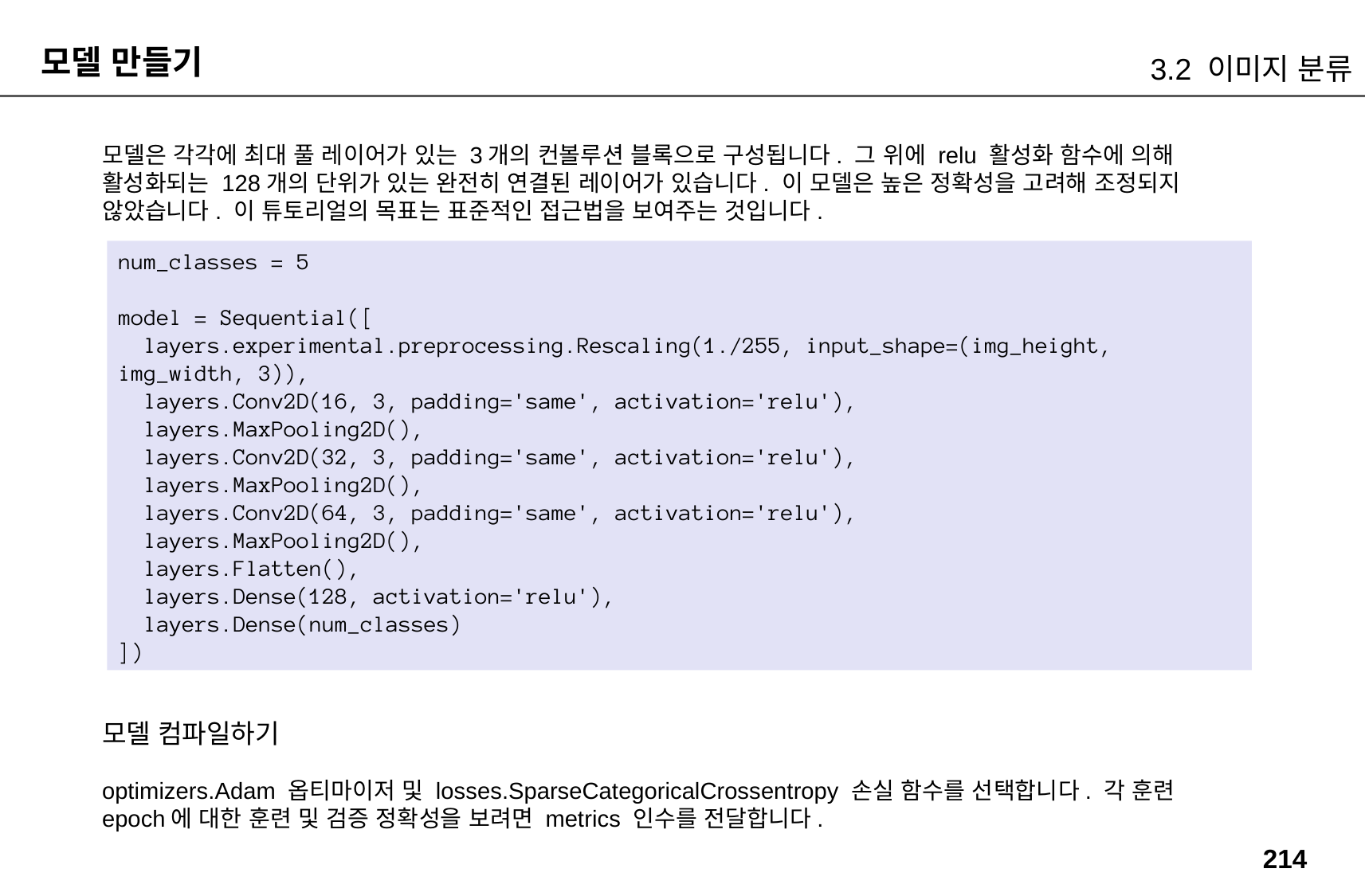

모델 만들기
3.2 이미지 분류
모델은 각각에 최대 풀 레이어가 있는 3개의 컨볼루션 블록으로 구성됩니다. 그 위에 relu 활성화 함수에 의해 활성화되는 128개의 단위가 있는 완전히 연결된 레이어가 있습니다. 이 모델은 높은 정확성을 고려해 조정되지 않았습니다. 이 튜토리얼의 목표는 표준적인 접근법을 보여주는 것입니다.
num_classes = 5

model = Sequential([
  layers.experimental.preprocessing.Rescaling(1./255, input_shape=(img_height, img_width, 3)),
  layers.Conv2D(16, 3, padding='same', activation='relu'),
  layers.MaxPooling2D(),
  layers.Conv2D(32, 3, padding='same', activation='relu'),
  layers.MaxPooling2D(),
  layers.Conv2D(64, 3, padding='same', activation='relu'),
  layers.MaxPooling2D(),
  layers.Flatten(),
  layers.Dense(128, activation='relu'),
  layers.Dense(num_classes)
])
모델 컴파일하기

optimizers.Adam 옵티마이저 및 losses.SparseCategoricalCrossentropy 손실 함수를 선택합니다. 각 훈련 epoch에 대한 훈련 및 검증 정확성을 보려면 metrics 인수를 전달합니다.